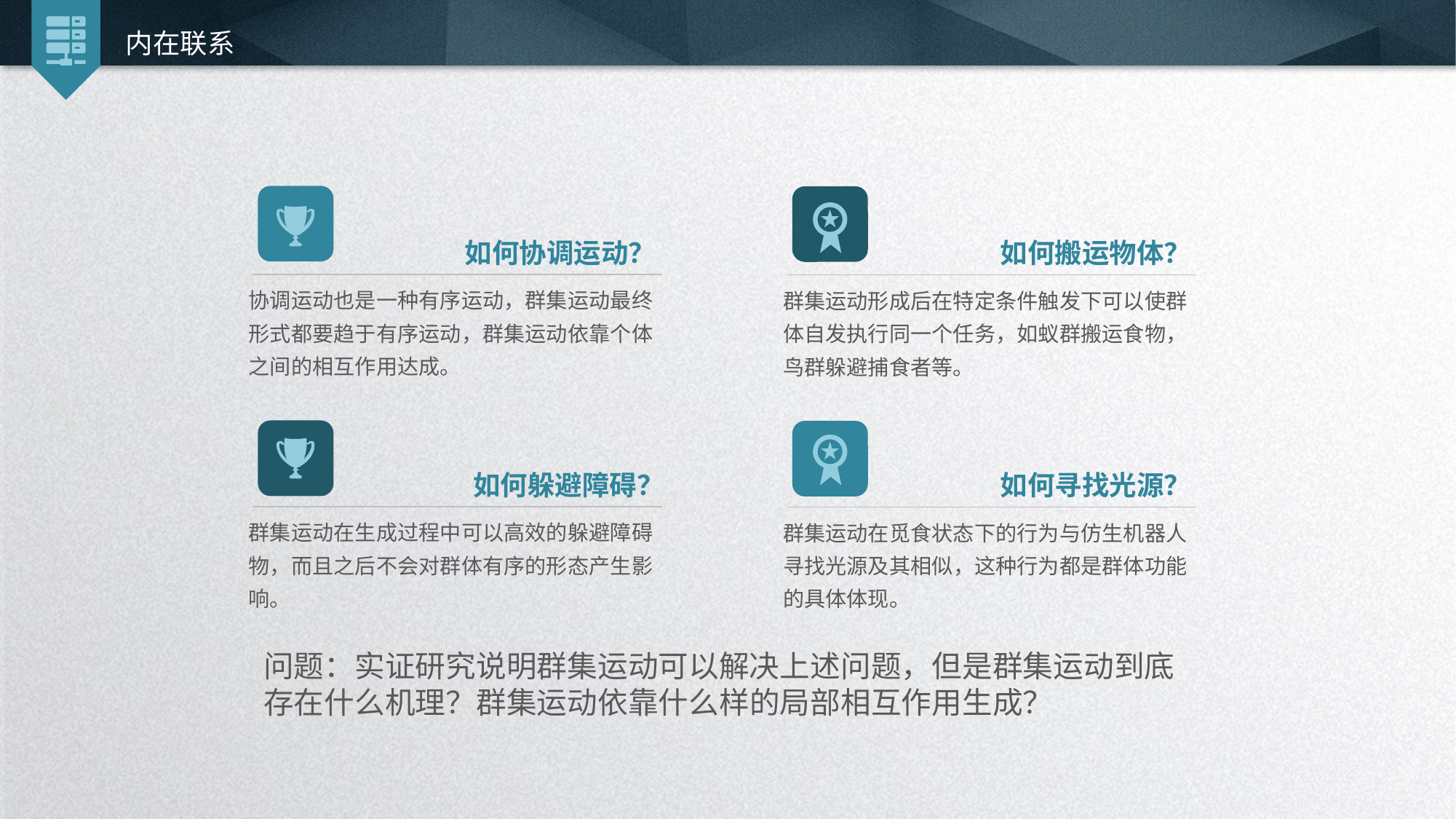

内在联系

如何协调运动？
如何搬运物体？
协调运动也是一种有序运动，群集运动最终形式都要趋于有序运动，群集运动依靠个体之间的相互作用达成。
群集运动形成后在特定条件触发下可以使群体自发执行同一个任务，如蚁群搬运食物，鸟群躲避捕食者等。

如何躲避障碍？
如何寻找光源？
群集运动在生成过程中可以高效的躲避障碍物，而且之后不会对群体有序的形态产生影响。
群集运动在觅食状态下的行为与仿生机器人寻找光源及其相似，这种行为都是群体功能的具体体现。
问题：实证研究说明群集运动可以解决上述问题，但是群集运动到底存在什么机理？群集运动依靠什么样的局部相互作用生成？
延时符